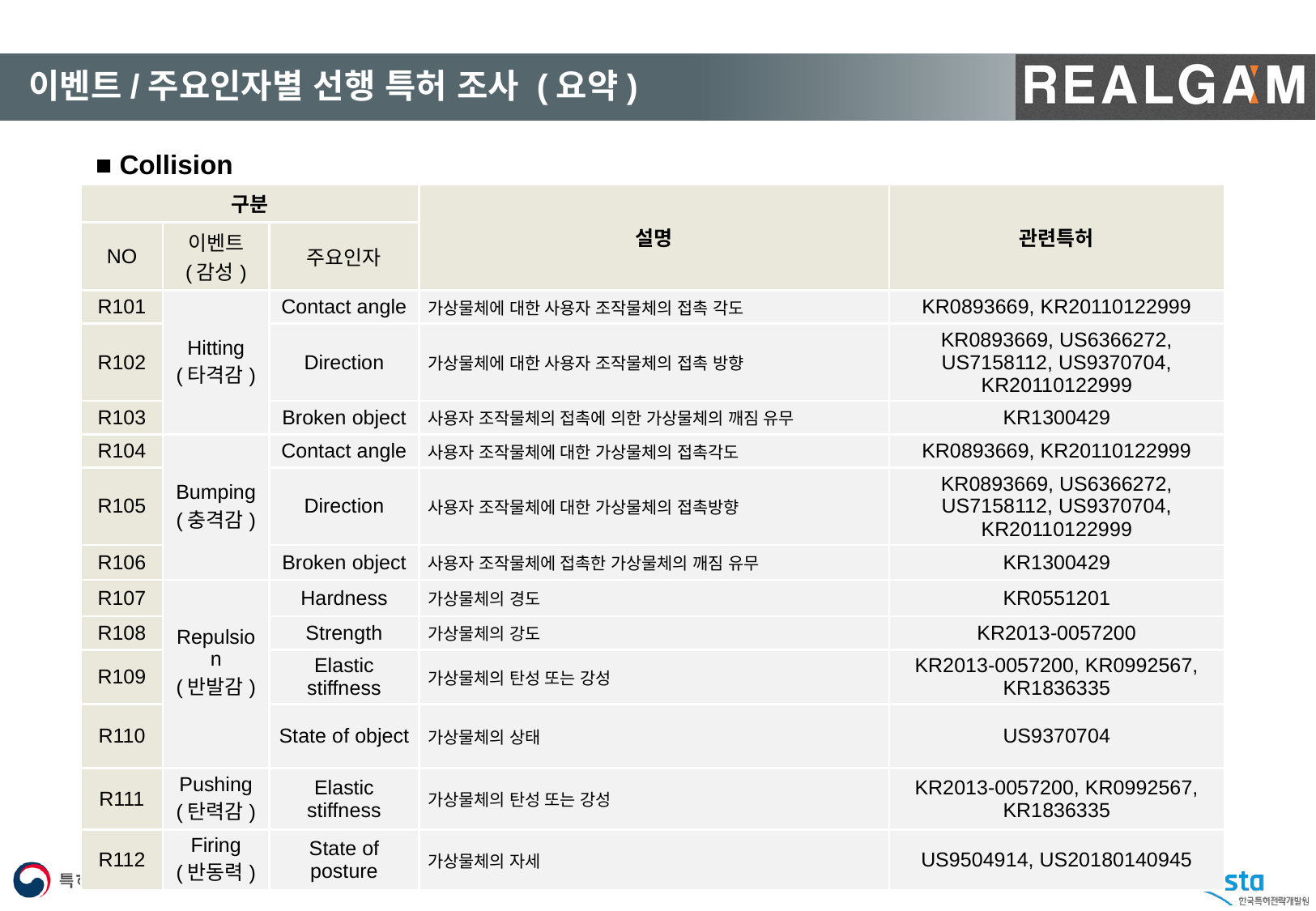

#
이벤트/주요인자별 선행 특허 조사 (요약)

■ Collision
| 구분 |  |  | 설명 | 관련특허 |
| --- | --- | --- | --- | --- |
| NO | 이벤트 (감성) | 주요인자 |  |  |
| R101 | Hitting (타격감) | Contact angle | 가상물체에 대한 사용자 조작물체의 접촉 각도 | KR0893669, KR20110122999 |
| R102 |  | Direction | 가상물체에 대한 사용자 조작물체의 접촉 방향 | KR0893669, US6366272, US7158112, US9370704, KR20110122999 |
| R103 |  | Broken object | 사용자 조작물체의 접촉에 의한 가상물체의 깨짐 유무 | KR1300429 |
| R104 | Bumping (충격감) | Contact angle | 사용자 조작물체에 대한 가상물체의 접촉각도 | KR0893669, KR20110122999 |
| R105 |  | Direction | 사용자 조작물체에 대한 가상물체의 접촉방향 | KR0893669, US6366272, US7158112, US9370704, KR20110122999 |
| R106 |  | Broken object | 사용자 조작물체에 접촉한 가상물체의 깨짐 유무 | KR1300429 |
| R107 | Repulsion (반발감) | Hardness | 가상물체의 경도 | KR0551201 |
| R108 |  | Strength | 가상물체의 강도 | KR2013-0057200 |
| R109 |  | Elastic stiffness | 가상물체의 탄성 또는 강성 | KR2013-0057200, KR0992567, KR1836335 |
| R110 |  | State of object | 가상물체의 상태 | US9370704 |
| R111 | Pushing (탄력감) | Elastic stiffness | 가상물체의 탄성 또는 강성 | KR2013-0057200, KR0992567, KR1836335 |
| R112 | Firing (반동력) | State of posture | 가상물체의 자세 | US9504914, US20180140945 |